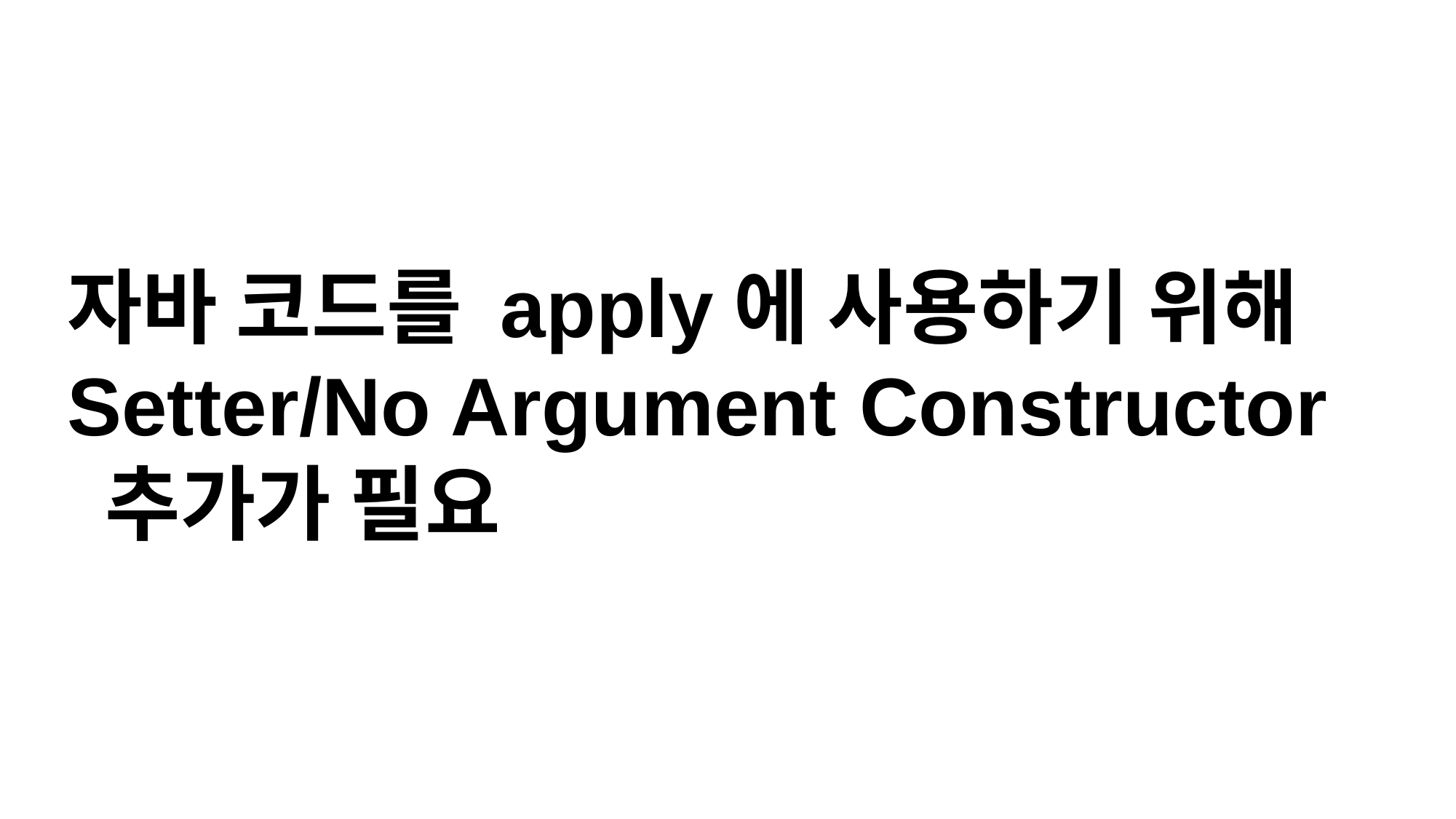

자바 코드를 apply에 사용하기 위해
Setter/No Argument Constructor
 추가가 필요